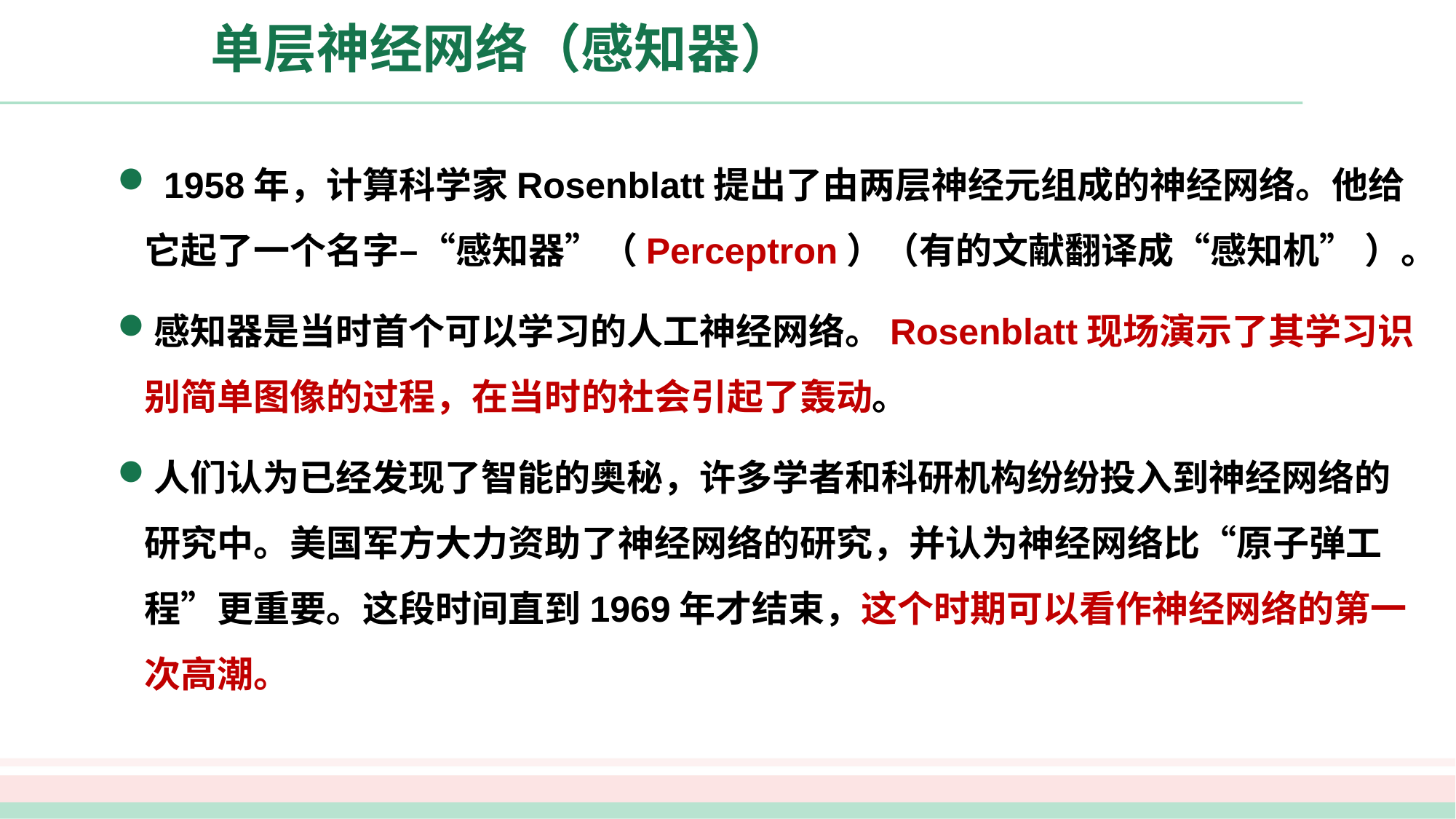

# 单层神经网络（感知器）
 1958年，计算科学家Rosenblatt提出了由两层神经元组成的神经网络。他给它起了一个名字–“感知器”（Perceptron）（有的文献翻译成“感知机” ）。
感知器是当时首个可以学习的人工神经网络。Rosenblatt现场演示了其学习识别简单图像的过程，在当时的社会引起了轰动。
人们认为已经发现了智能的奥秘，许多学者和科研机构纷纷投入到神经网络的研究中。美国军方大力资助了神经网络的研究，并认为神经网络比“原子弹工程”更重要。这段时间直到1969年才结束，这个时期可以看作神经网络的第一次高潮。